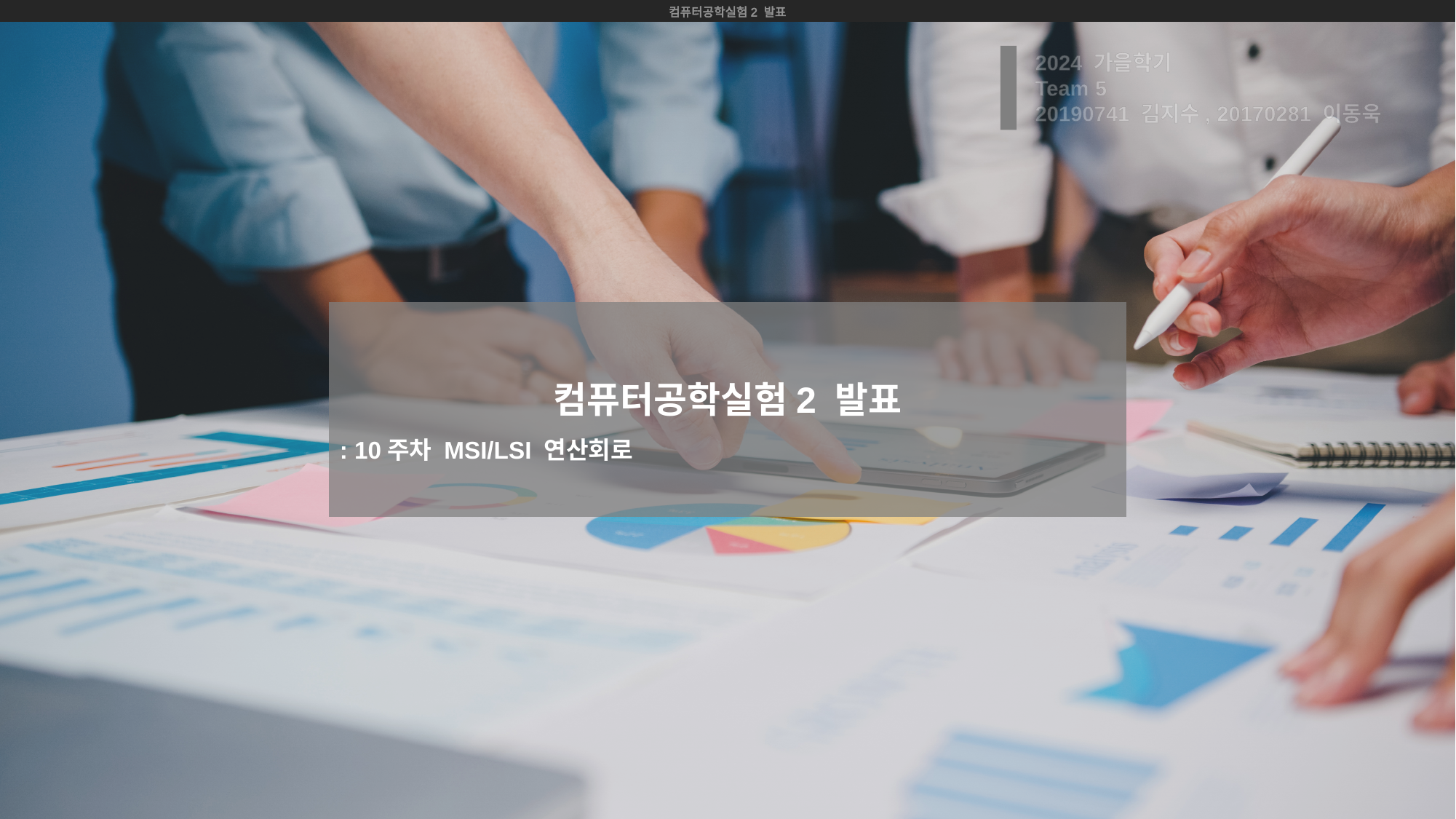

컴퓨터공학실험2 발표

2024 가을학기
Team 5
20190741 김지수, 20170281 이동욱

컴퓨터공학실험2 발표
: 10주차 MSI/LSI 연산회로